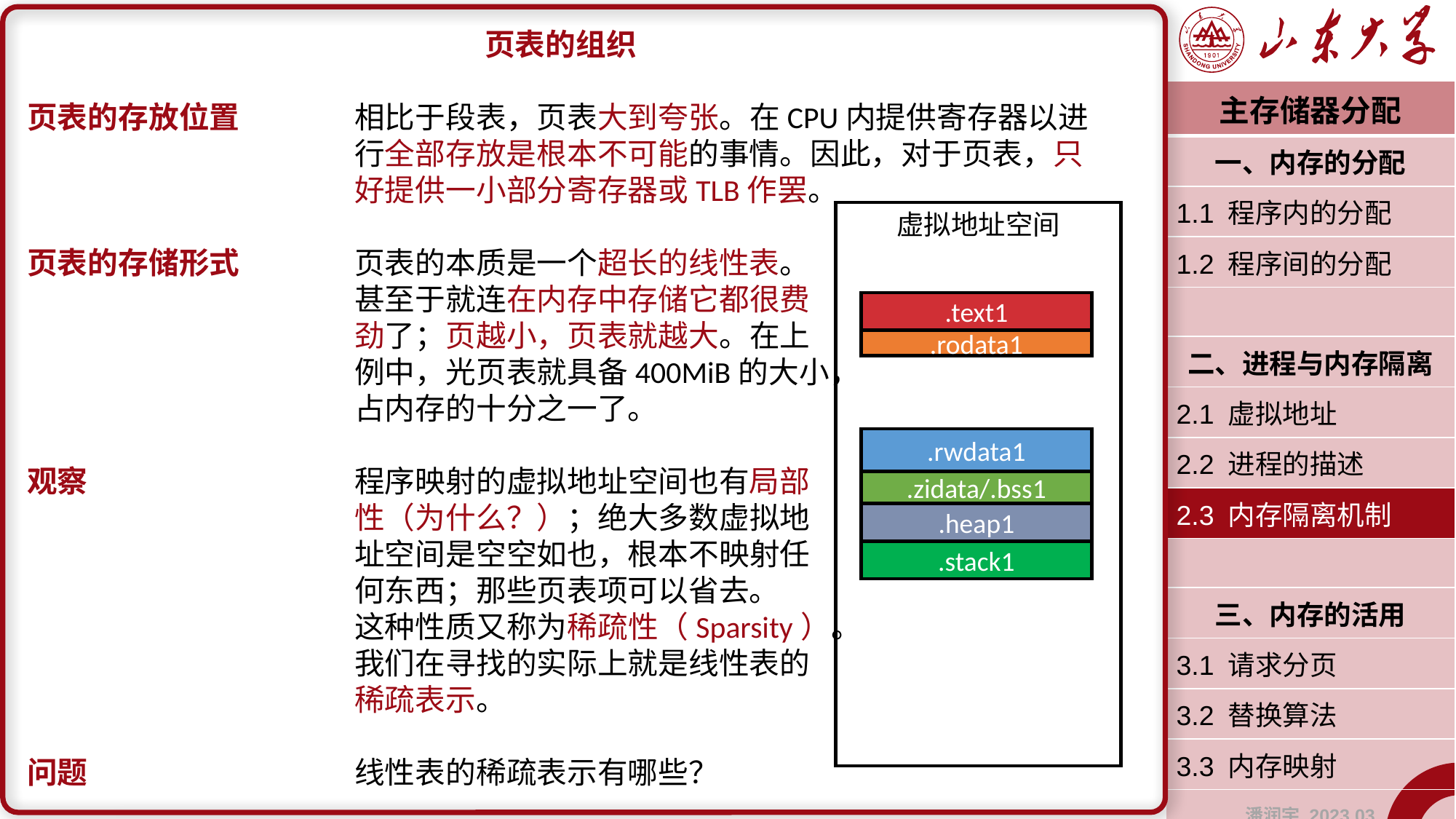

页表的组织

页表的存放位置		相比于段表，页表大到夸张。在CPU内提供寄存器以进			行全部存放是根本不可能的事情。因此，对于页表，只			好提供一小部分寄存器或TLB作罢。

页表的存储形式		页表的本质是一个超长的线性表。
			甚至于就连在内存中存储它都很费
			劲了；页越小，页表就越大。在上
			例中，光页表就具备400MiB的大小，
			占内存的十分之一了。

观察			程序映射的虚拟地址空间也有局部
			性（为什么？）；绝大多数虚拟地
			址空间是空空如也，根本不映射任
			何东西；那些页表项可以省去。
			这种性质又称为稀疏性（Sparsity）。
			我们在寻找的实际上就是线性表的
			稀疏表示。

问题			线性表的稀疏表示有哪些？
| 主存储器分配 |
| --- |
| 一、内存的分配 |
| 1.1 程序内的分配 |
| 1.2 程序间的分配 |
|  |
| 二、进程与内存隔离 |
| 2.1 虚拟地址 |
| 2.2 进程的描述 |
| 2.3 内存隔离机制 |
|  |
| 三、内存的活用 |
| 3.1 请求分页 |
| 3.2 替换算法 |
| 3.3 内存映射 |
| 潘润宇 2023.03 |
虚拟地址空间
.text1
.rodata1
.rwdata1
.zidata/.bss1
.heap1
.stack1